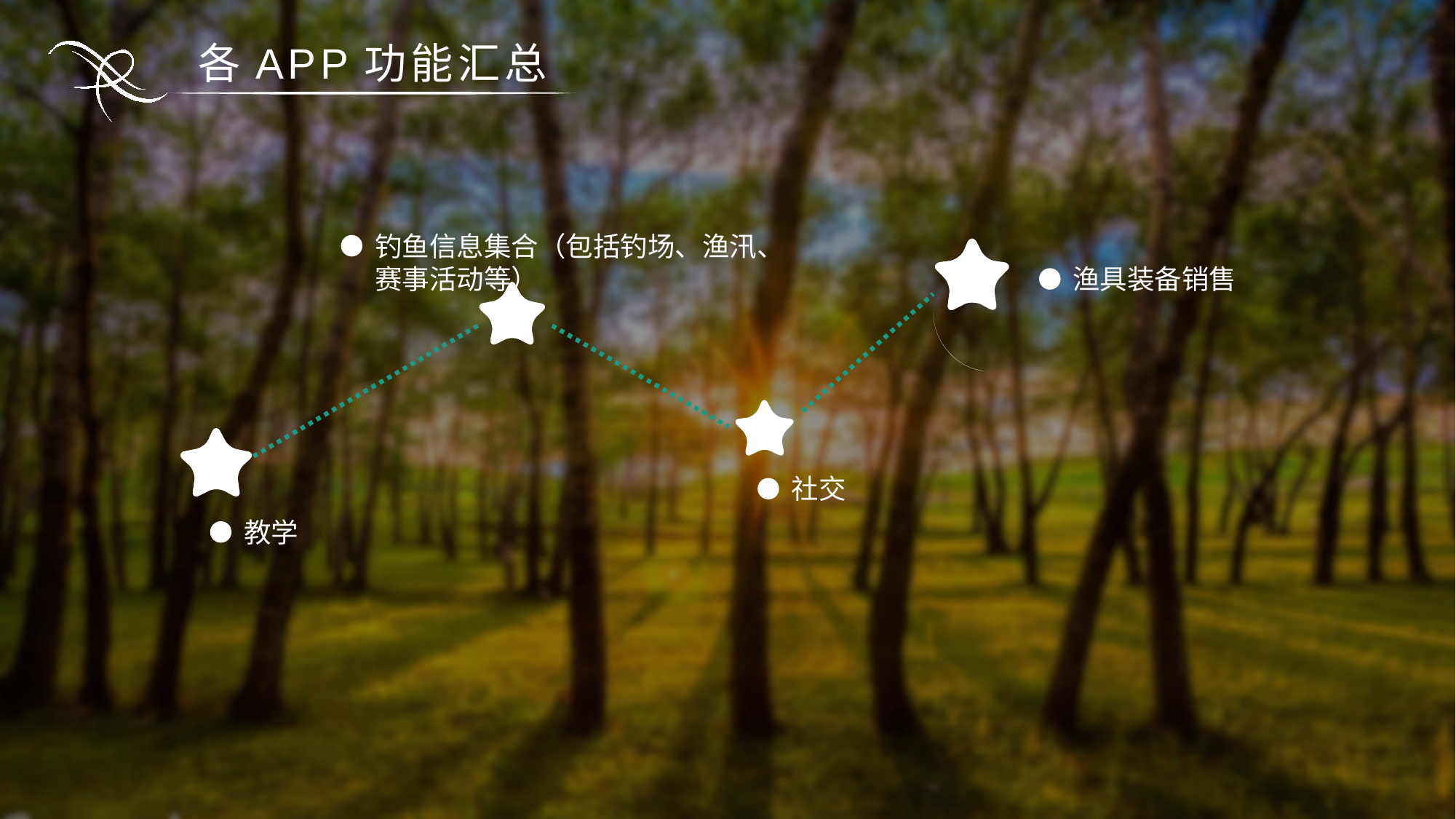

各APP功能汇总

钓鱼信息集合（包括钓场、渔汛、赛事活动等）

社交

教学

渔具装备销售